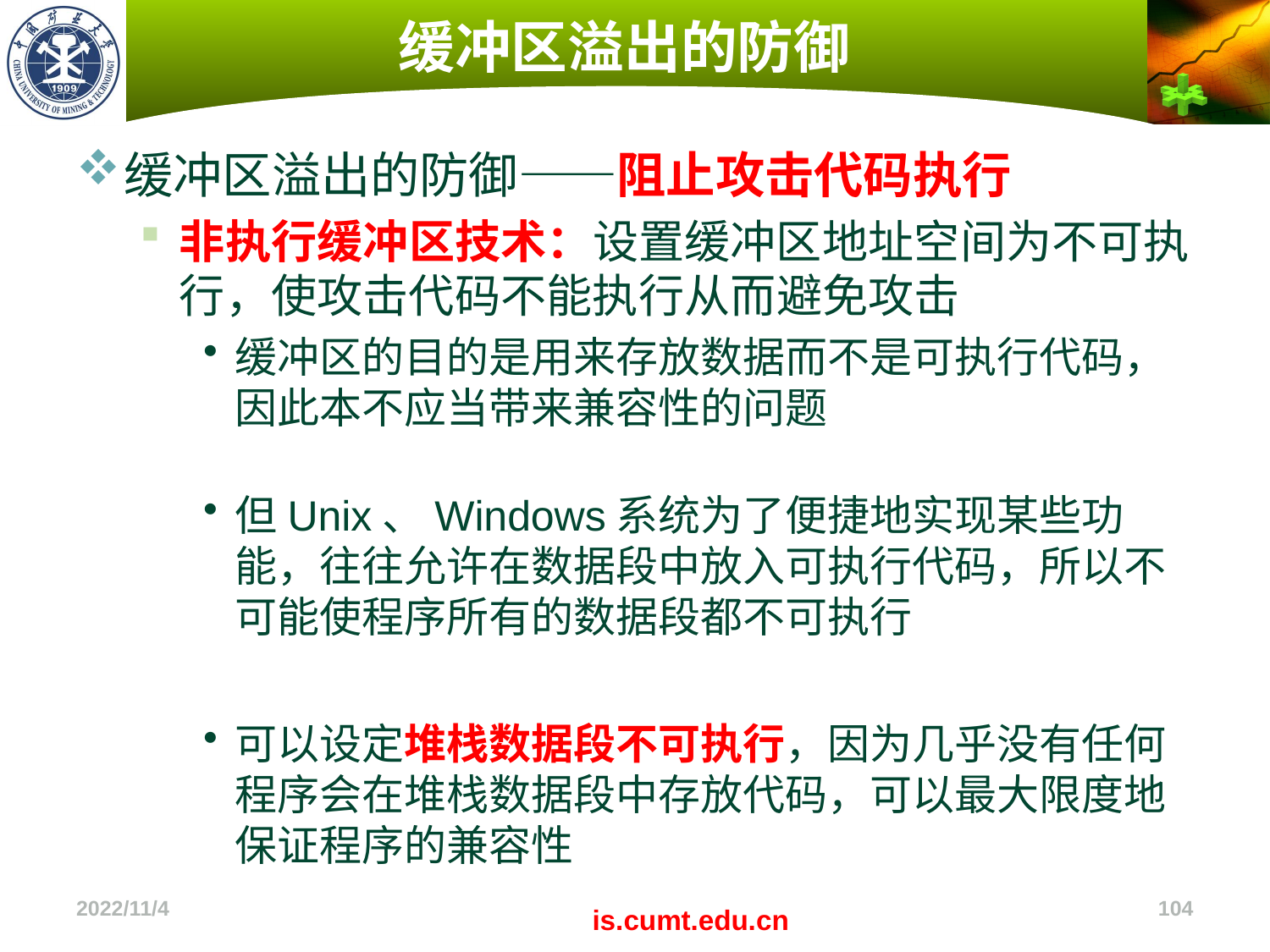

# 缓冲区溢出的防御
缓冲区溢出的防御——阻止攻击代码执行
非执行缓冲区技术：设置缓冲区地址空间为不可执行，使攻击代码不能执行从而避免攻击
缓冲区的目的是用来存放数据而不是可执行代码，因此本不应当带来兼容性的问题

但Unix、Windows系统为了便捷地实现某些功能，往往允许在数据段中放入可执行代码，所以不可能使程序所有的数据段都不可执行

可以设定堆栈数据段不可执行，因为几乎没有任何程序会在堆栈数据段中存放代码，可以最大限度地保证程序的兼容性
2022/11/4
104
is.cumt.edu.cn